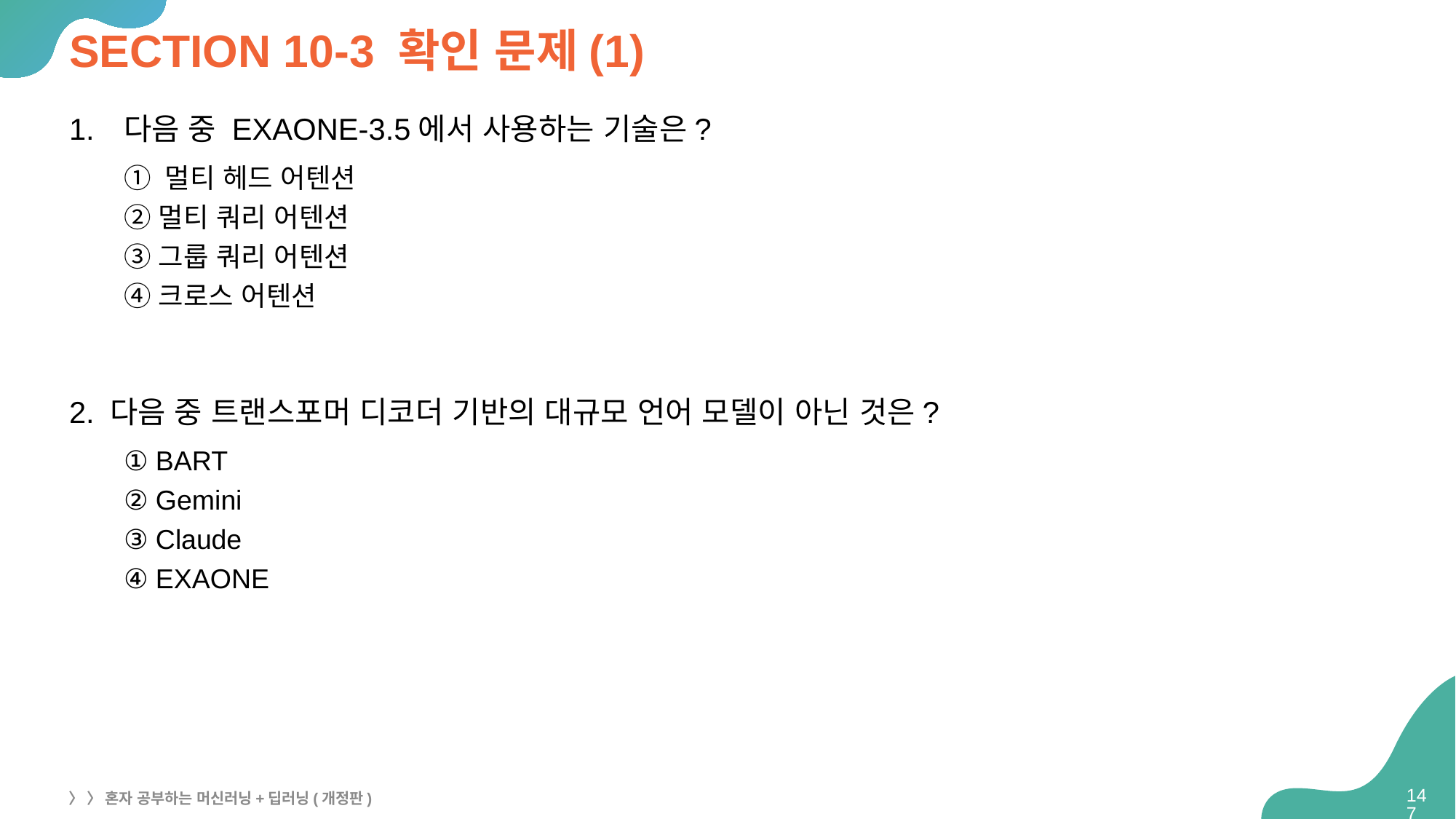

# SECTION 10-3 확인 문제(1)
다음 중 EXAONE-3.5에서 사용하는 기술은?
① 멀티 헤드 어텐션
② 멀티 쿼리 어텐션
③ 그룹 쿼리 어텐션
④ 크로스 어텐션

다음 중 트랜스포머 디코더 기반의 대규모 언어 모델이 아닌 것은?
① BART
② Gemini
③ Claude
④ EXAONE

147
〉 〉 혼자 공부하는 머신러닝+딥러닝(개정판)